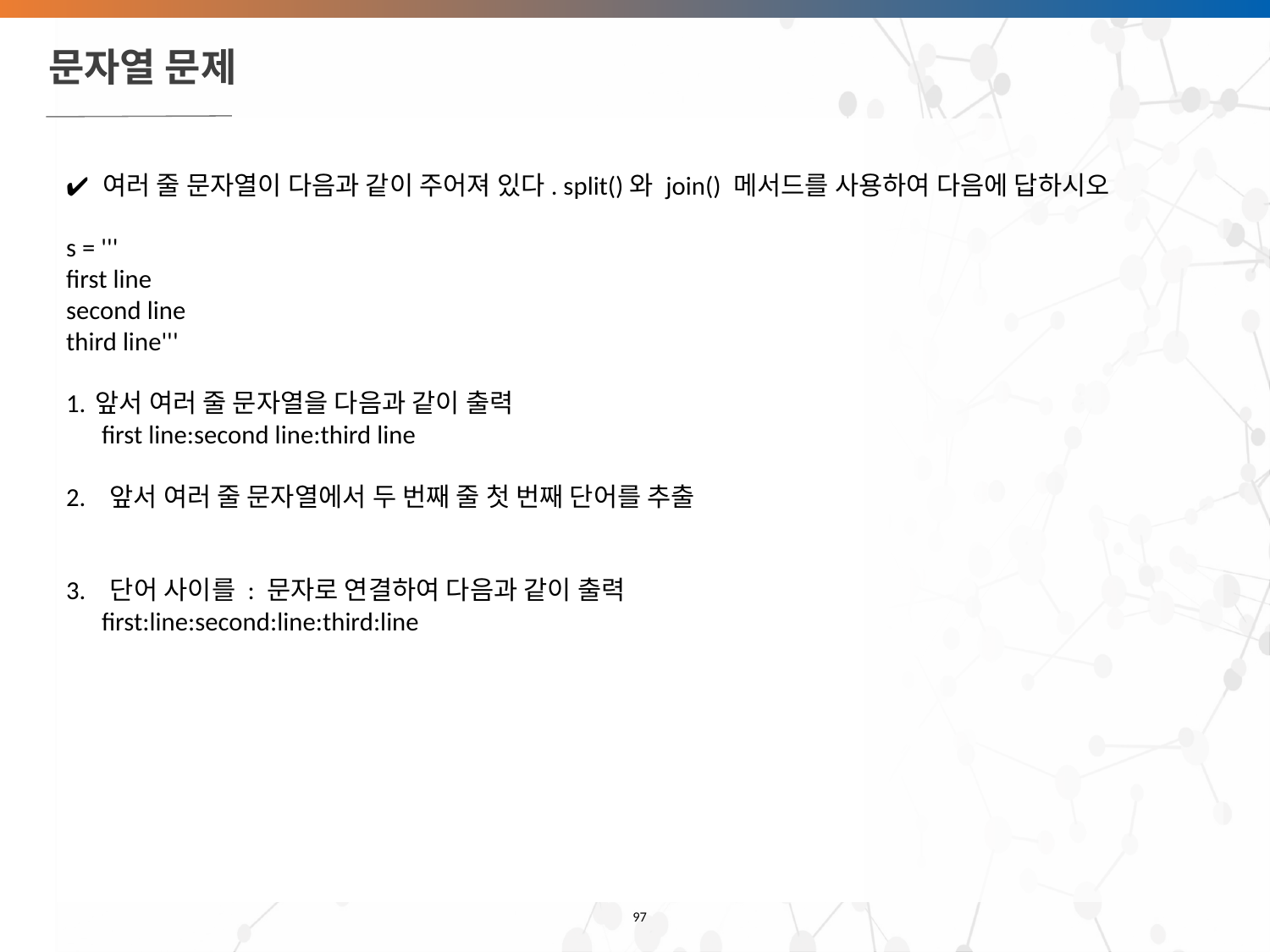

# 문자열 문제
여러 줄 문자열이 다음과 같이 주어져 있다. split()와 join() 메서드를 사용하여 다음에 답하시오

s = '''
first line
second line
third line'''

앞서 여러 줄 문자열을 다음과 같이 출력
      first line:second line:third line

2.   앞서 여러 줄 문자열에서 두 번째 줄 첫 번째 단어를 추출

단어 사이를 : 문자로 연결하여 다음과 같이 출력
      first:line:second:line:third:line
97